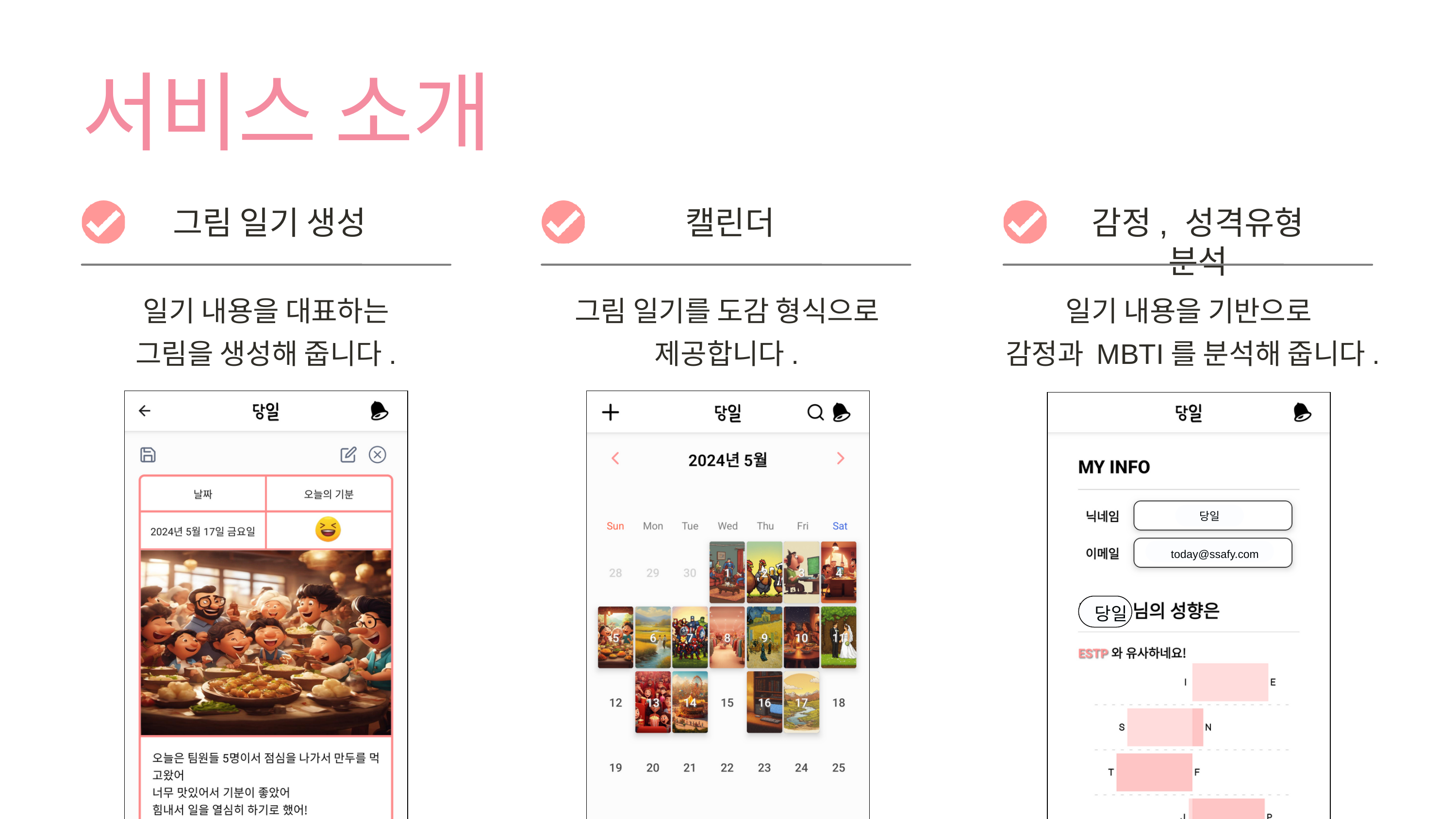

서비스 소개

그림 일기 생성

일기 내용을 대표하는
그림을 생성해 줍니다.

캘린더

그림 일기를 도감 형식으로
제공합니다.

감정, 성격유형 분석

일기 내용을 기반으로
감정과 MBTI를 분석해 줍니다.

당일

today@ssafy.com

당일
당일